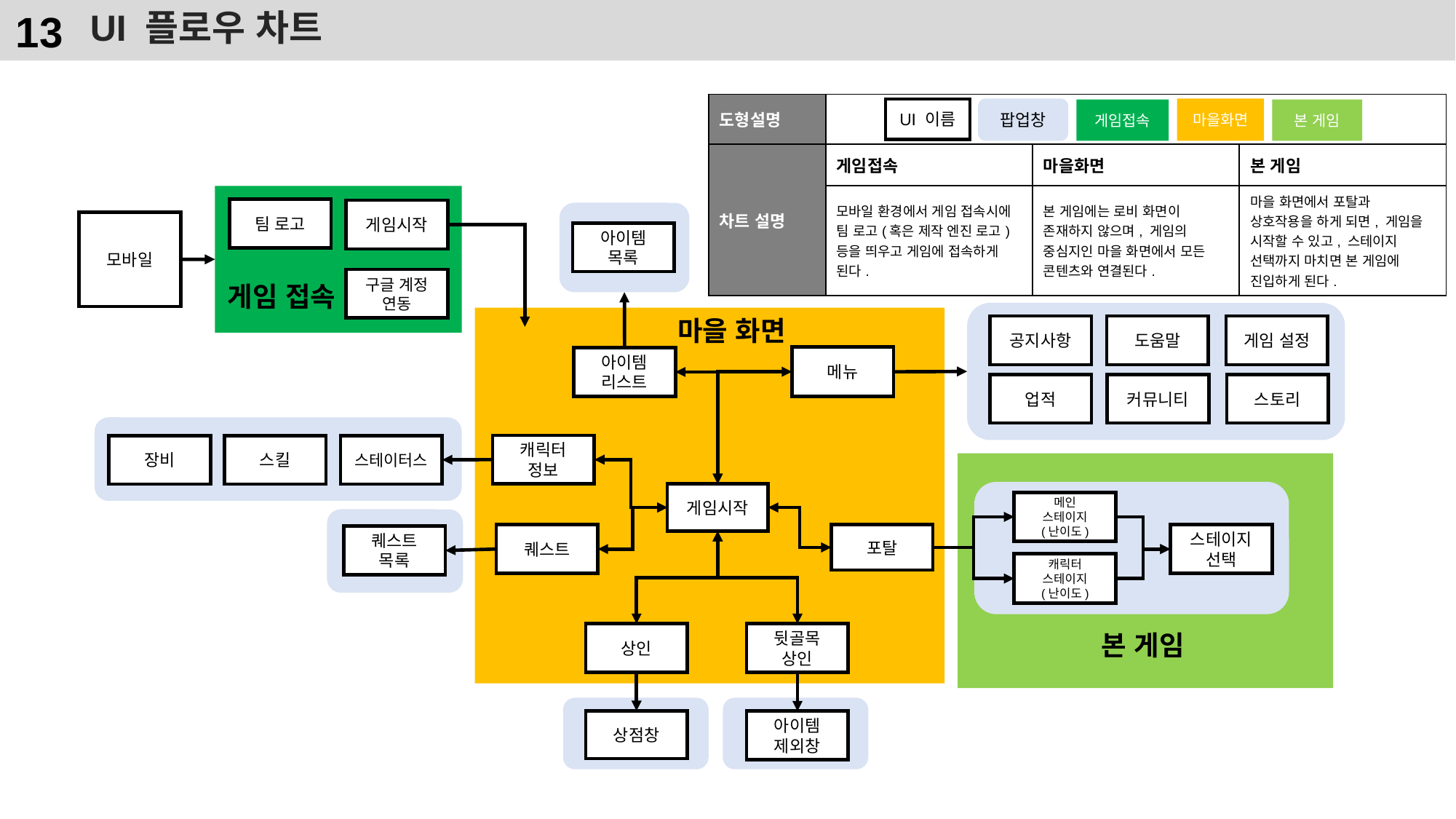

# UI 플로우 차트
| 도형설명 |  |  |  |
| --- | --- | --- | --- |
| 차트 설명 | 게임접속 | 마을화면 | 본 게임 |
|  | 모바일 환경에서 게임 접속시에 팀 로고(혹은 제작 엔진 로고) 등을 띄우고 게임에 접속하게 된다. | 본 게임에는 로비 화면이 존재하지 않으며, 게임의 중심지인 마을 화면에서 모든 콘텐츠와 연결된다. | 마을 화면에서 포탈과 상호작용을 하게 되면, 게임을 시작할 수 있고, 스테이지 선택까지 마치면 본 게임에 진입하게 된다. |
팝업창
마을화면
UI 이름
게임접속
본 게임

팀 로고
게임시작

모바일
아이템
목록
구글 계정 연동
게임 접속

마을 화면
공지사항
도움말
게임 설정
메뉴
아이템
리스트
업적
커뮤니티
스토리

캐릭터
정보
장비
스킬
스테이터스

게임시작
메인
스테이지
(난이도)

퀘스트
포탈
스테이지 선택
퀘스트
목록
캐릭터
스테이지
(난이도)
본 게임
상인
뒷골목
상인

상점창
아이템
제외창